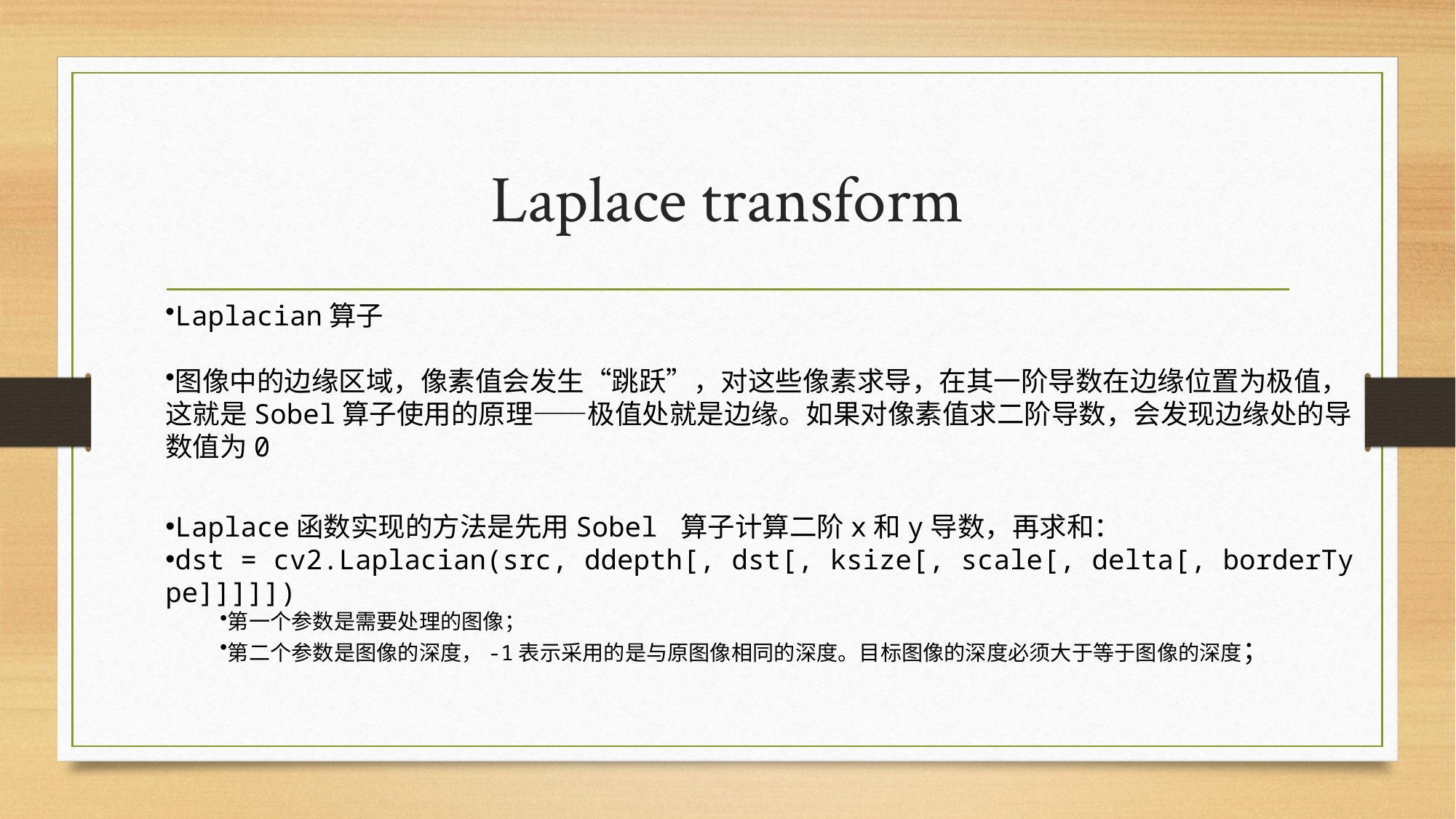

# Laplace transform
Laplacian算子

图像中的边缘区域，像素值会发生“跳跃”，对这些像素求导，在其一阶导数在边缘位置为极值，
这就是Sobel算子使用的原理——极值处就是边缘。如果对像素值求二阶导数，会发现边缘处的导
数值为0

Laplace函数实现的方法是先用Sobel 算子计算二阶x和y导数，再求和：
dst = cv2.Laplacian(src, ddepth[, dst[, ksize[, scale[, delta[, borderType]]]]])
第一个参数是需要处理的图像；
第二个参数是图像的深度，-1表示采用的是与原图像相同的深度。目标图像的深度必须大于等于图像的深度；